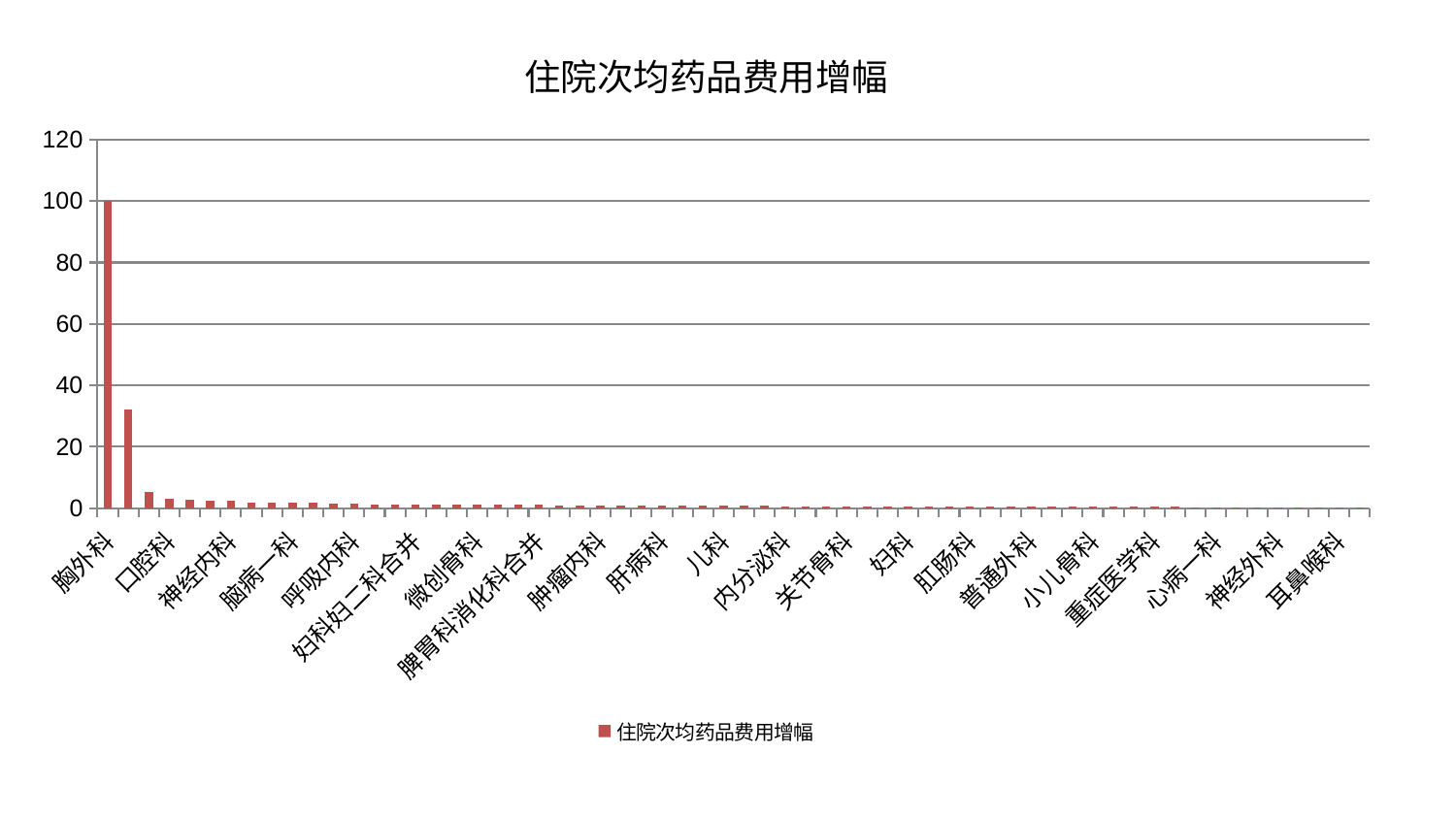

### Chart: 住院次均药品费用增幅

| Category | 住院次均药品费用增幅 |
|---|---|
| 胸外科 | 100.0 |
| 西区重症医学科 | 32.26497854213743 |
| 老年医学科 | 5.194878713714118 |
| 口腔科 | 2.9654745763553993 |
| 乳腺甲状腺外科 | 2.8564466599750693 |
| 心病二科 | 2.594591693782077 |
| 神经内科 | 2.3561993904952785 |
| 美容皮肤科 | 1.9340823229862745 |
| 脑病三科 | 1.9325180355419782 |
| 脑病一科 | 1.8158168457081707 |
| 中医外治中心 | 1.698311643850036 |
| 泌尿外科 | 1.5090910677082185 |
| 呼吸内科 | 1.3819094680778539 |
| 心血管内科 | 1.3379617369357084 |
| 中医经典科 | 1.300731991699315 |
| 妇科妇二科合并 | 1.2964534981171714 |
| 产科 | 1.2791461574604275 |
| 脊柱骨科 | 1.2536846245104836 |
| 微创骨科 | 1.2352637372445874 |
| 治未病中心 | 1.179353291492817 |
| 针灸科 | 1.1790615113010732 |
| 脾胃科消化科合并 | 1.0826989834749816 |
| 肾脏内科 | 0.9986594728165892 |
| 东区肾病科 | 0.9638047905010315 |
| 肿瘤内科 | 0.9606389660667963 |
| 心病四科 | 0.9445101921103158 |
| 医院 | 0.8790040336187188 |
| 肝病科 | 0.8695681150642028 |
| 推拿科 | 0.8639898446269556 |
| 显微骨科 | 0.8543822298745285 |
| 儿科 | 0.8288659910783381 |
| 东区重症医学科 | 0.8022435238100186 |
| 运动损伤骨科 | 0.7527818792054339 |
| 内分泌科 | 0.6685118682801052 |
| 综合内科 | 0.6306827821186228 |
| 身心医学科 | 0.6275762467497416 |
| 关节骨科 | 0.6084753673348772 |
| 脑病二科 | 0.5757471801730851 |
| 心病三科 | 0.5716489741721452 |
| 妇科 | 0.5413481669351091 |
| 创伤骨科 | 0.5128062319578277 |
| 周围血管科 | 0.49925178528047026 |
| 肛肠科 | 0.4794306012656434 |
| 妇二科 | 0.479019731282197 |
| 脾胃病科 | 0.4763258143195629 |
| 普通外科 | 0.47353459844821155 |
| 皮肤科 | 0.4727719271617251 |
| 消化内科 | 0.46157181031601074 |
| 小儿骨科 | 0.45550815936396344 |
| 康复科 | 0.438298549842641 |
| 骨科 | 0.43142570579625283 |
| 重症医学科 | 0.4208323175055878 |
| 眼科 | 0.4146817013999002 |
| 男科 | 0.3644577203656272 |
| 心病一科 | 0.36369391772712406 |
| 小儿推拿科 | 0.3596676155131199 |
| 风湿病科 | 0.3586717051394131 |
| 神经外科 | 0.3431409942773126 |
| 肾病科 | 0.33788279374006636 |
| 肝胆外科 | 0.32764932720720596 |
| 耳鼻喉科 | 0.31968272568723155 |
| 血液科 | 0.30185506344615815 |
111